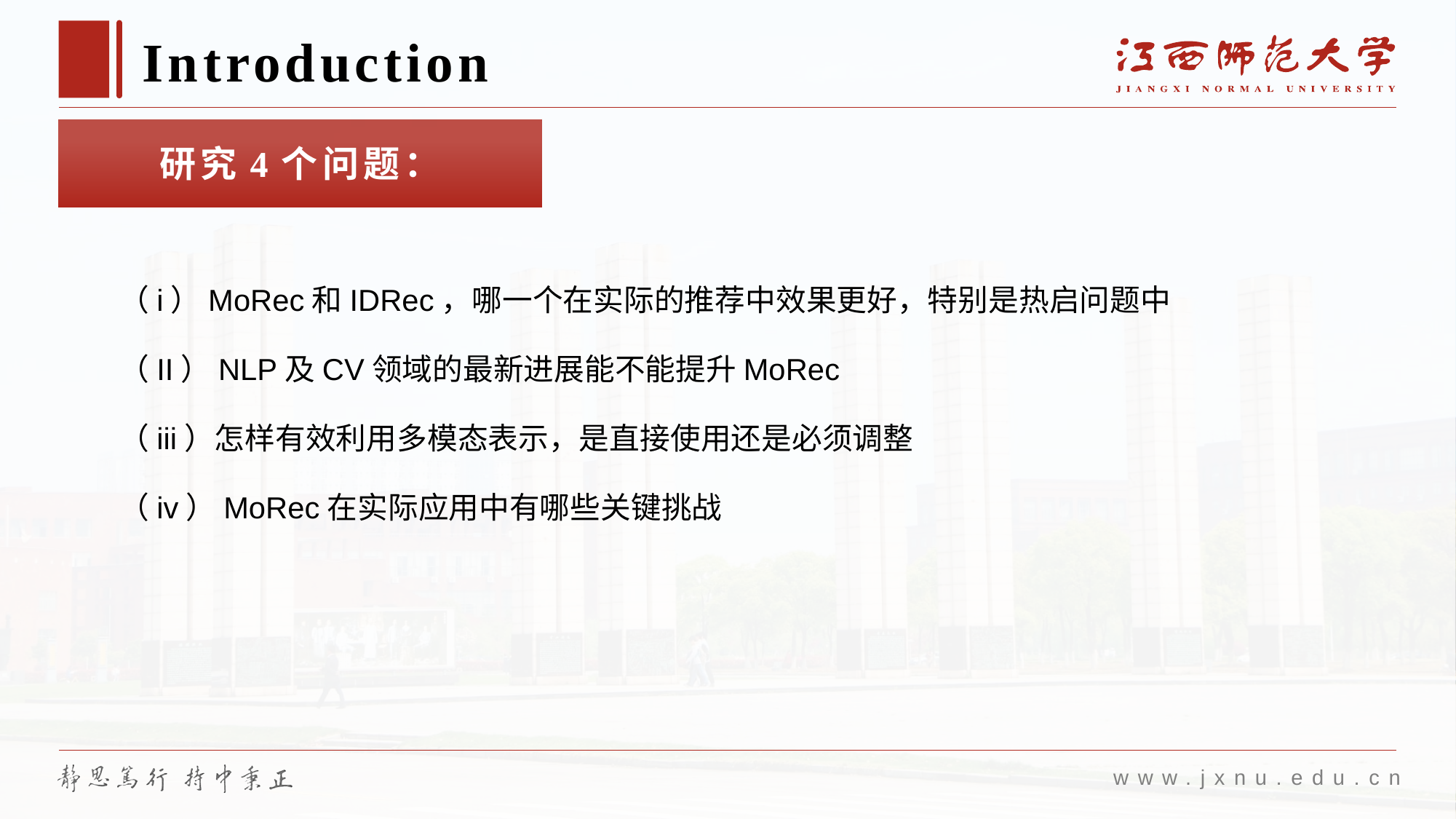

# Introduction

研究4个问题：
（i）MoRec和IDRec，哪一个在实际的推荐中效果更好，特别是热启问题中
（II）NLP及CV领域的最新进展能不能提升MoRec
（iii）怎样有效利用多模态表示，是直接使用还是必须调整
（iv）MoRec在实际应用中有哪些关键挑战